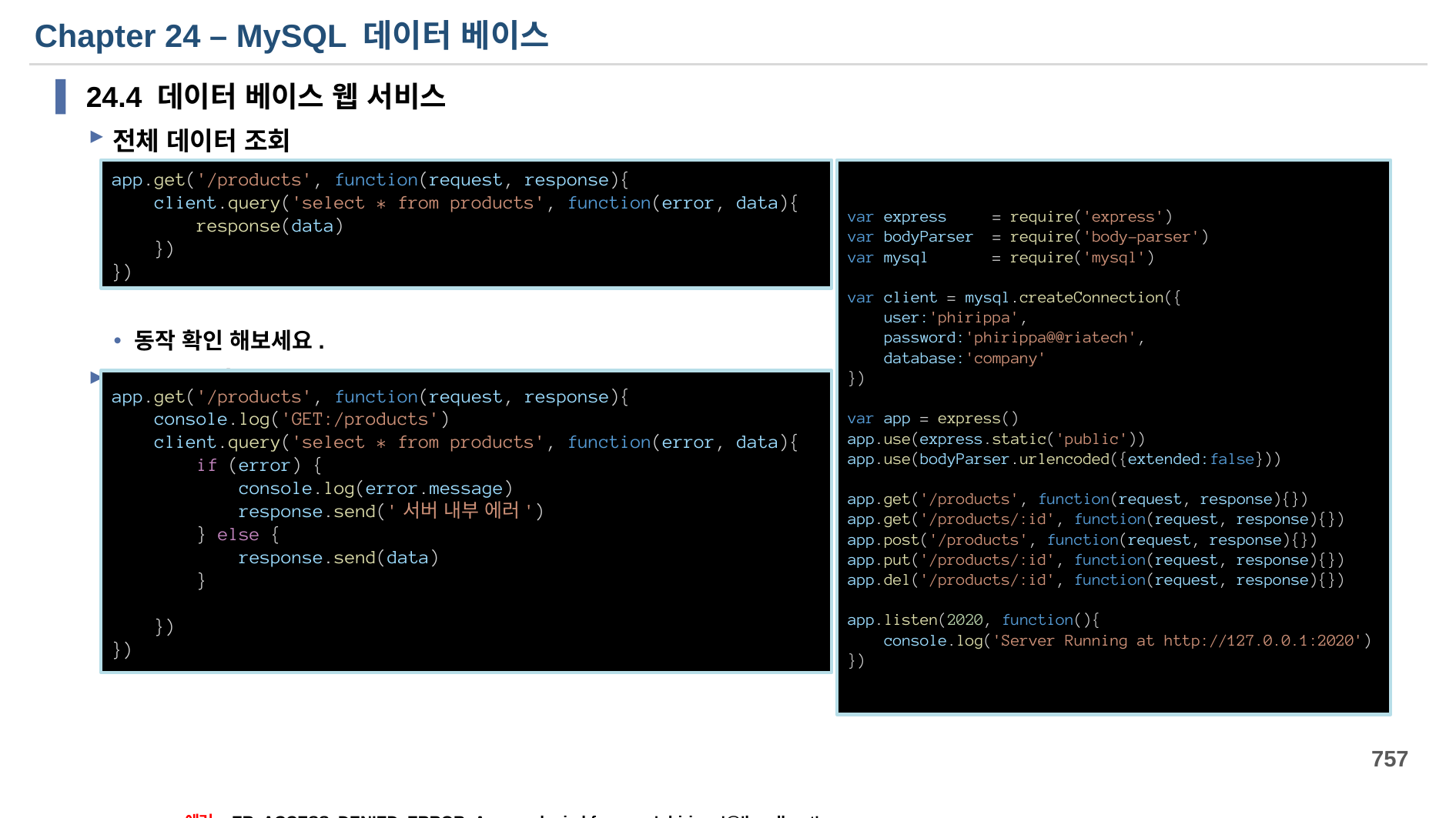

# Chapter 24 – MySQL 데이터 베이스
24.4 데이터 베이스 웹 서비스
전체 데이터 조회

동작 확인 해보세요.
에러 코드 확인

에러 : ER_ACCESS_DENIED_ERROR: Access denied for user 'phirippa'@'localhost'

app.get('/products', function(request, response){
    client.query('select * from products', function(error, data){
        response(data)
    })
})
var express     = require('express')
var bodyParser  = require('body-parser')
var mysql       = require('mysql')
var client = mysql.createConnection({
    user:'phirippa',
    password:'phirippa@@riatech',
    database:'company'
})
var app = express()
app.use(express.static('public'))
app.use(bodyParser.urlencoded({extended:false}))
app.get('/products', function(request, response){})
app.get('/products/:id', function(request, response){})
app.post('/products', function(request, response){})
app.put('/products/:id', function(request, response){})
app.del('/products/:id', function(request, response){})
app.listen(2020, function(){
    console.log('Server Running at http://127.0.0.1:2020')
})
app.get('/products', function(request, response){
    console.log('GET:/products')
    client.query('select * from products', function(error, data){
        if (error) {
            console.log(error.message)
            response.send('서버 내부 에러')
        } else {
            response.send(data)
        }

    })
})
757